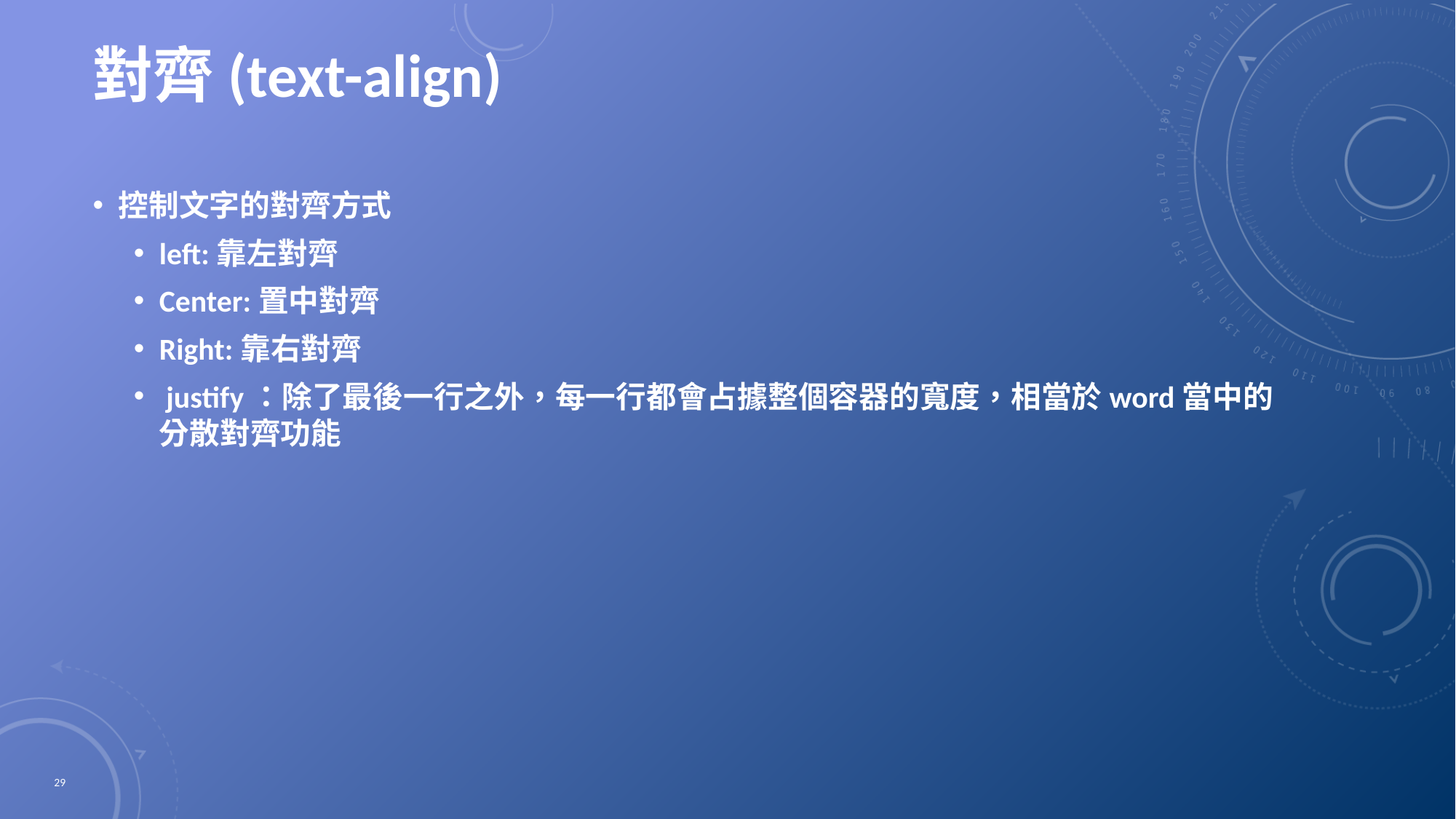

# 對齊(text-align)
控制文字的對齊方式
left:靠左對齊
Center:置中對齊
Right:靠右對齊
 justify：除了最後一行之外，每一行都會占據整個容器的寬度，相當於word當中的分散對齊功能
29